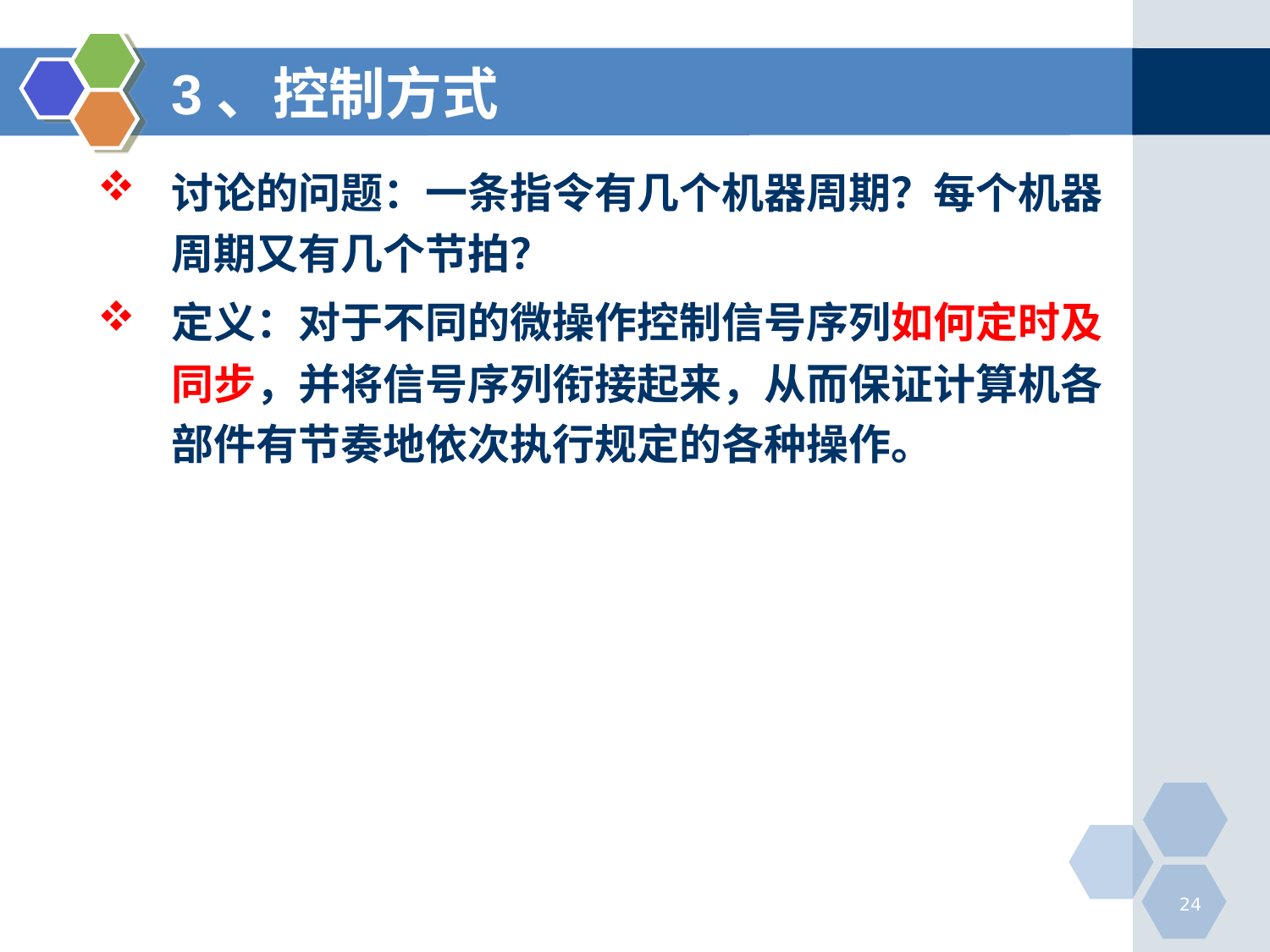

# 3、控制方式
讨论的问题：一条指令有几个机器周期？每个机器周期又有几个节拍？
定义：对于不同的微操作控制信号序列如何定时及同步，并将信号序列衔接起来，从而保证计算机各部件有节奏地依次执行规定的各种操作。

24